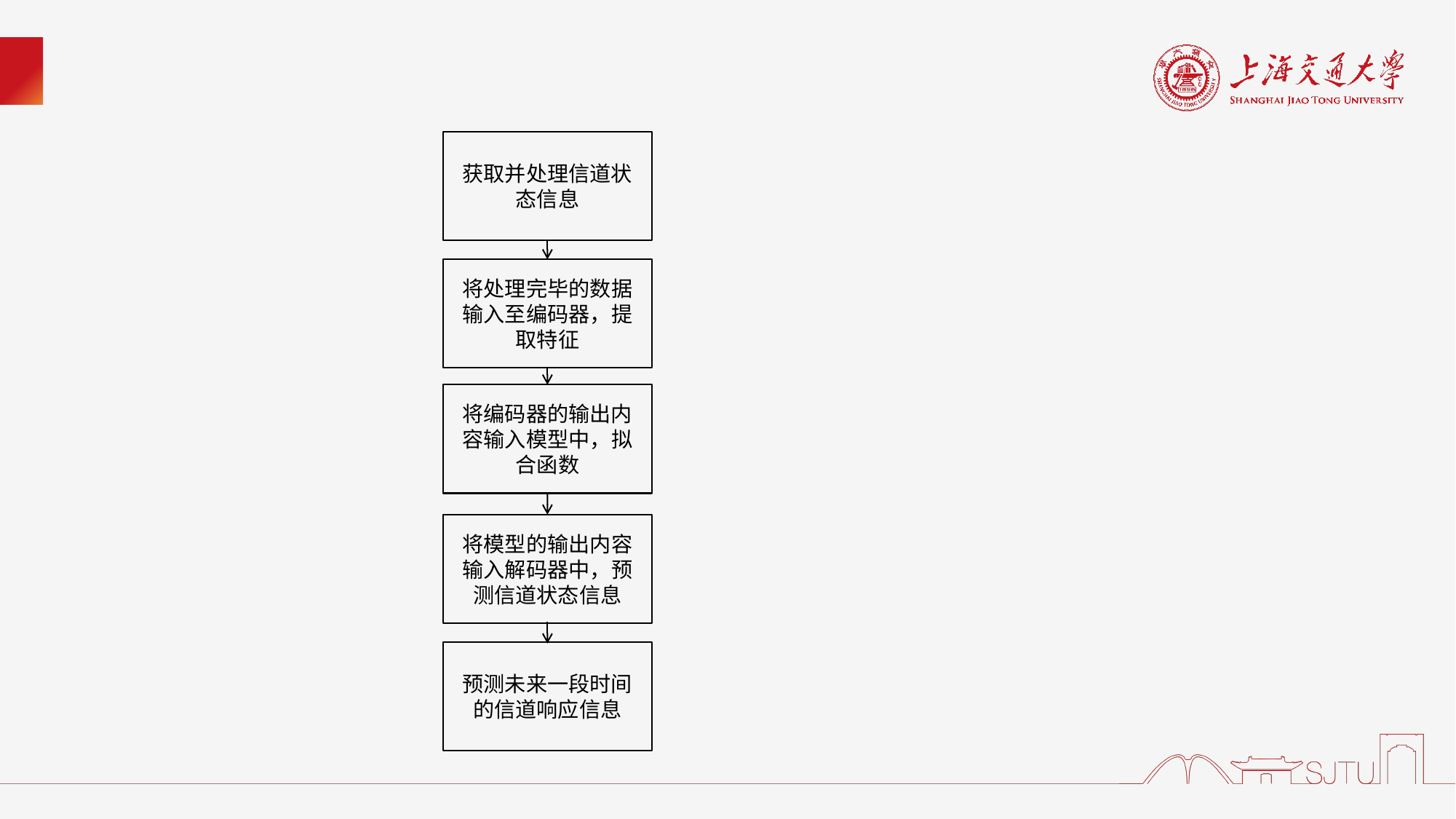

获取并处理信道状态信息
将处理完毕的数据输入至编码器，提取特征
将编码器的输出内容输入模型中，拟合函数
将模型的输出内容输入解码器中，预测信道状态信息
预测未来一段时间的信道响应信息